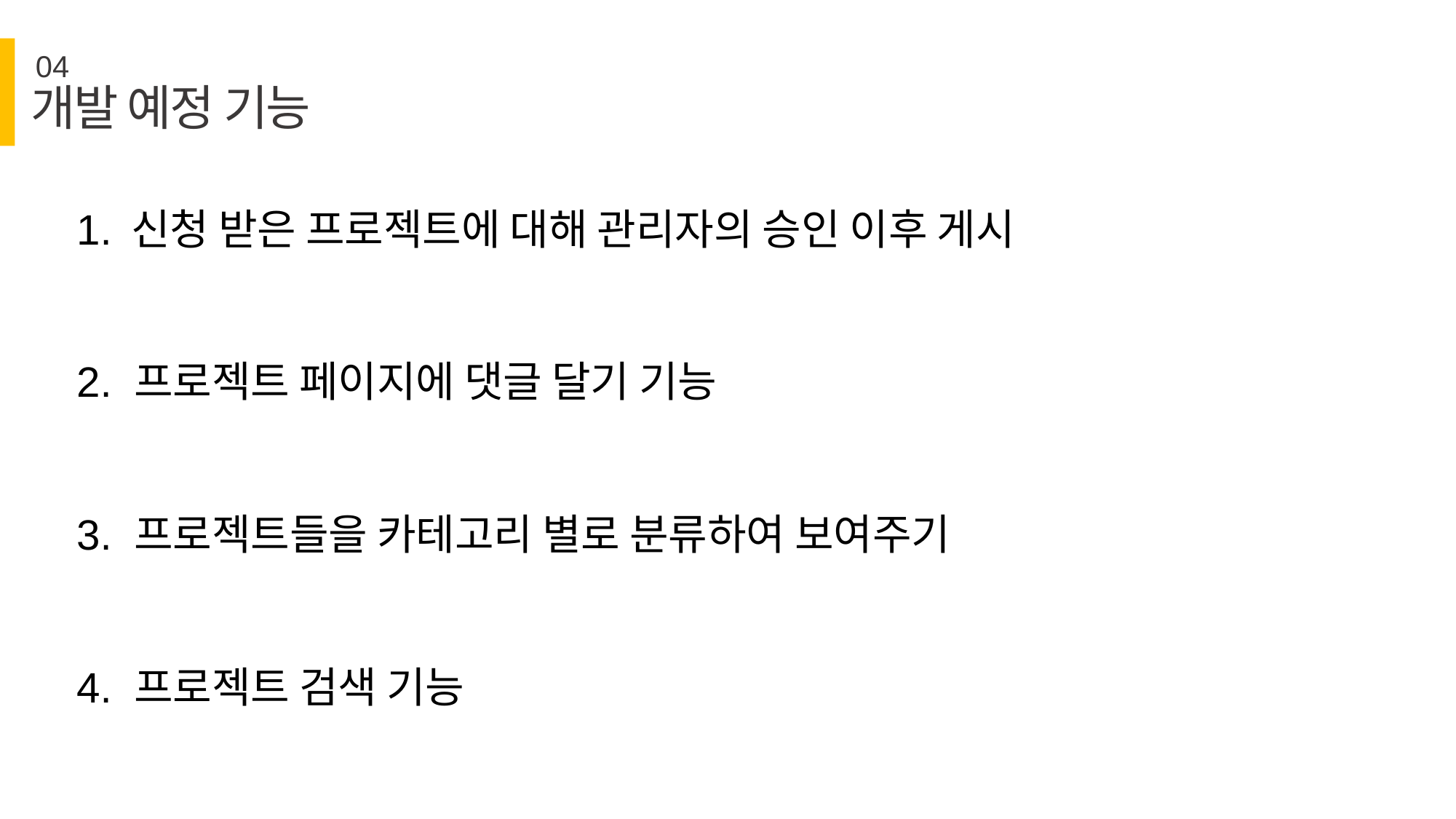

04
개발 예정 기능
신청 받은 프로젝트에 대해 관리자의 승인 이후 게시

2. 프로젝트 페이지에 댓글 달기 기능

3. 프로젝트들을 카테고리 별로 분류하여 보여주기

4. 프로젝트 검색 기능